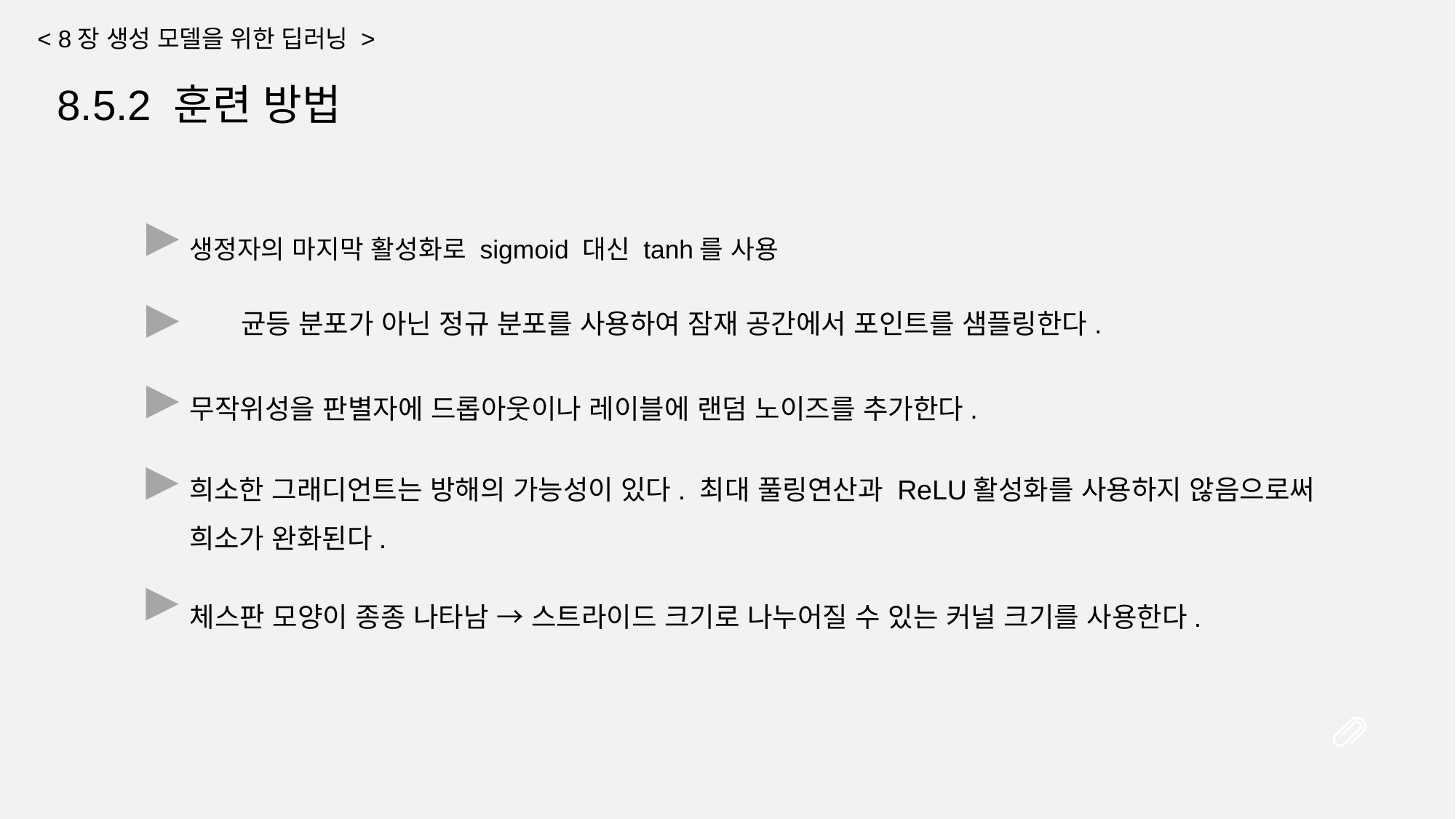

< 8장 생성 모델을 위한 딥러닝 >
8.5.2 훈련 방법
생정자의 마지막 활성화로 sigmoid 대신 tanh를 사용

균등 분포가 아닌 정규 분포를 사용하여 잠재 공간에서 포인트를 샘플링한다.

무작위성을 판별자에 드롭아웃이나 레이블에 랜덤 노이즈를 추가한다.

희소한 그래디언트는 방해의 가능성이 있다. 최대 풀링연산과 ReLU활성화를 사용하지 않음으로써 희소가 완화된다.

체스판 모양이 종종 나타남 → 스트라이드 크기로 나누어질 수 있는 커널 크기를 사용한다.